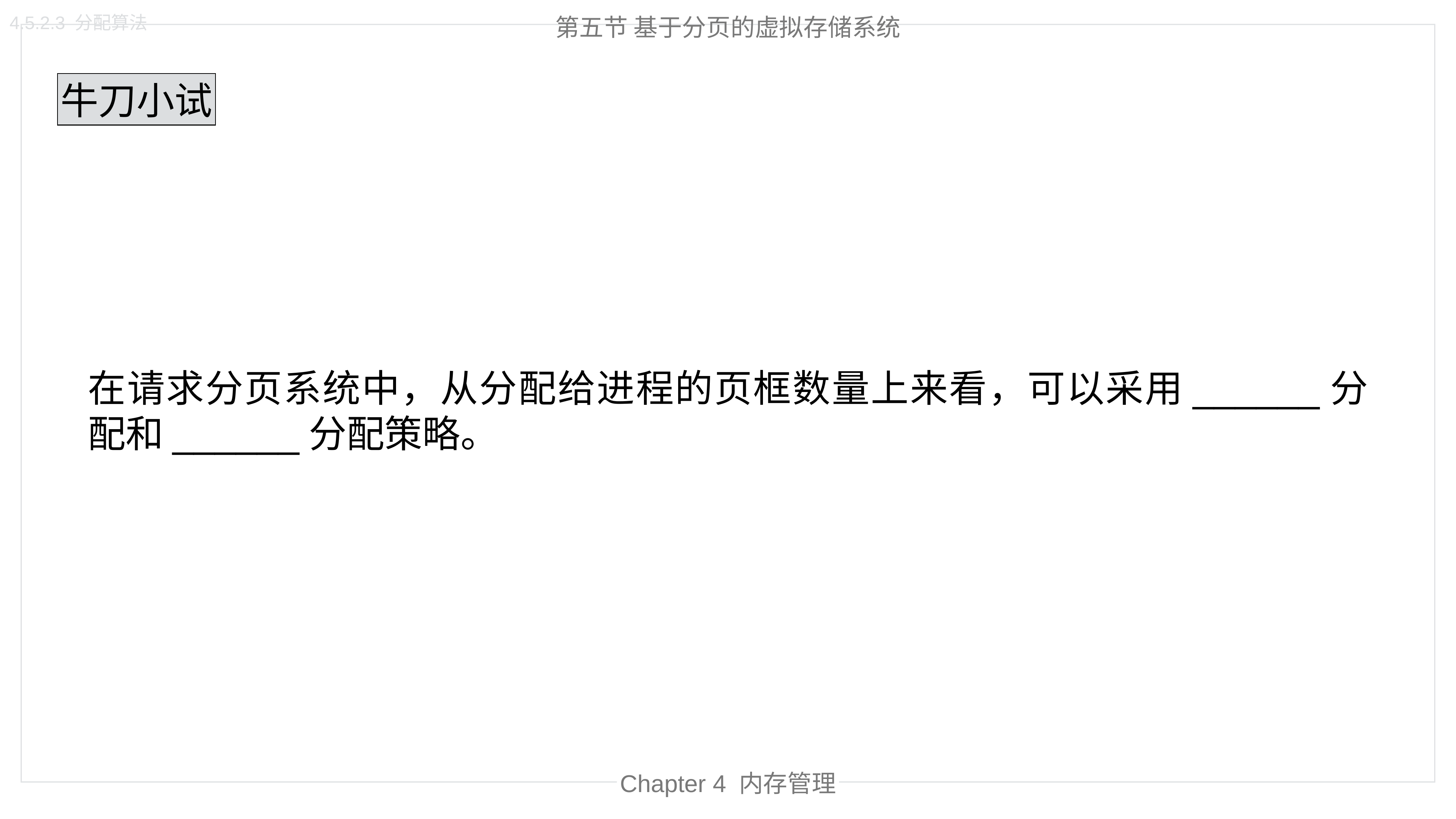

第五节 基于分页的虚拟存储系统
4.5.2.3 分配算法

牛刀小试
在请求分页系统中，从分配给进程的页框数量上来看，可以采用______分配和______分配策略。
Chapter 4 内存管理